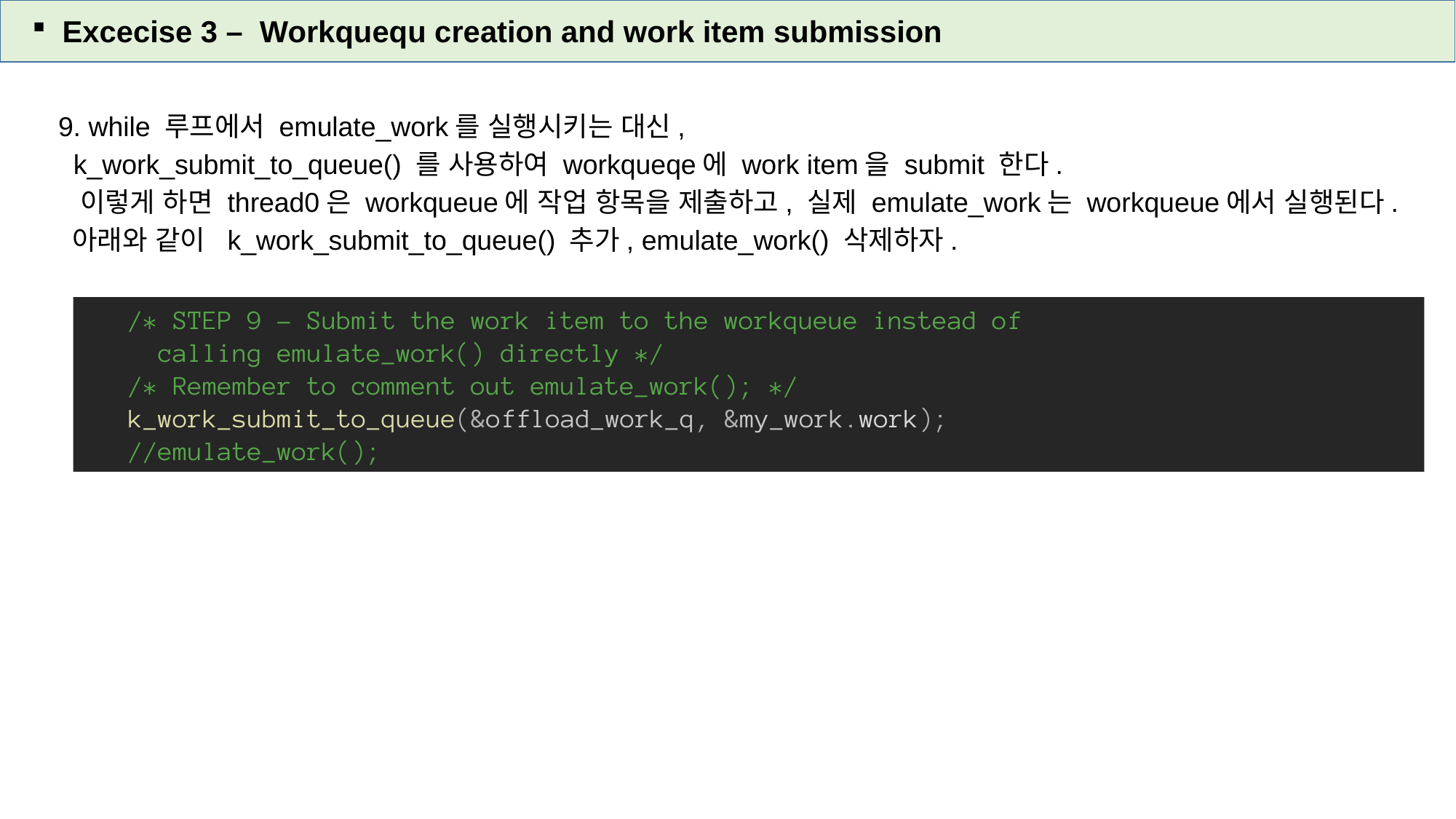

Excecise 3 –  Workquequ creation and work item submission

9. while 루프에서 emulate_work를 실행시키는 대신,
  k_work_submit_to_queue() 를 사용하여 workqueqe에 work item을 submit 한다.
  이렇게 하면 thread0은 workqueue에 작업 항목을 제출하고, 실제 emulate_work는 workqueue에서 실행된다.
 아래와 같이  k_work_submit_to_queue() 추가, emulate_work() 삭제하자.
   /* STEP 9 - Submit the work item to the workqueue instead of
     calling emulate_work() directly */
   /* Remember to comment out emulate_work(); */
   k_work_submit_to_queue(&offload_work_q, &my_work.work);
   //emulate_work();